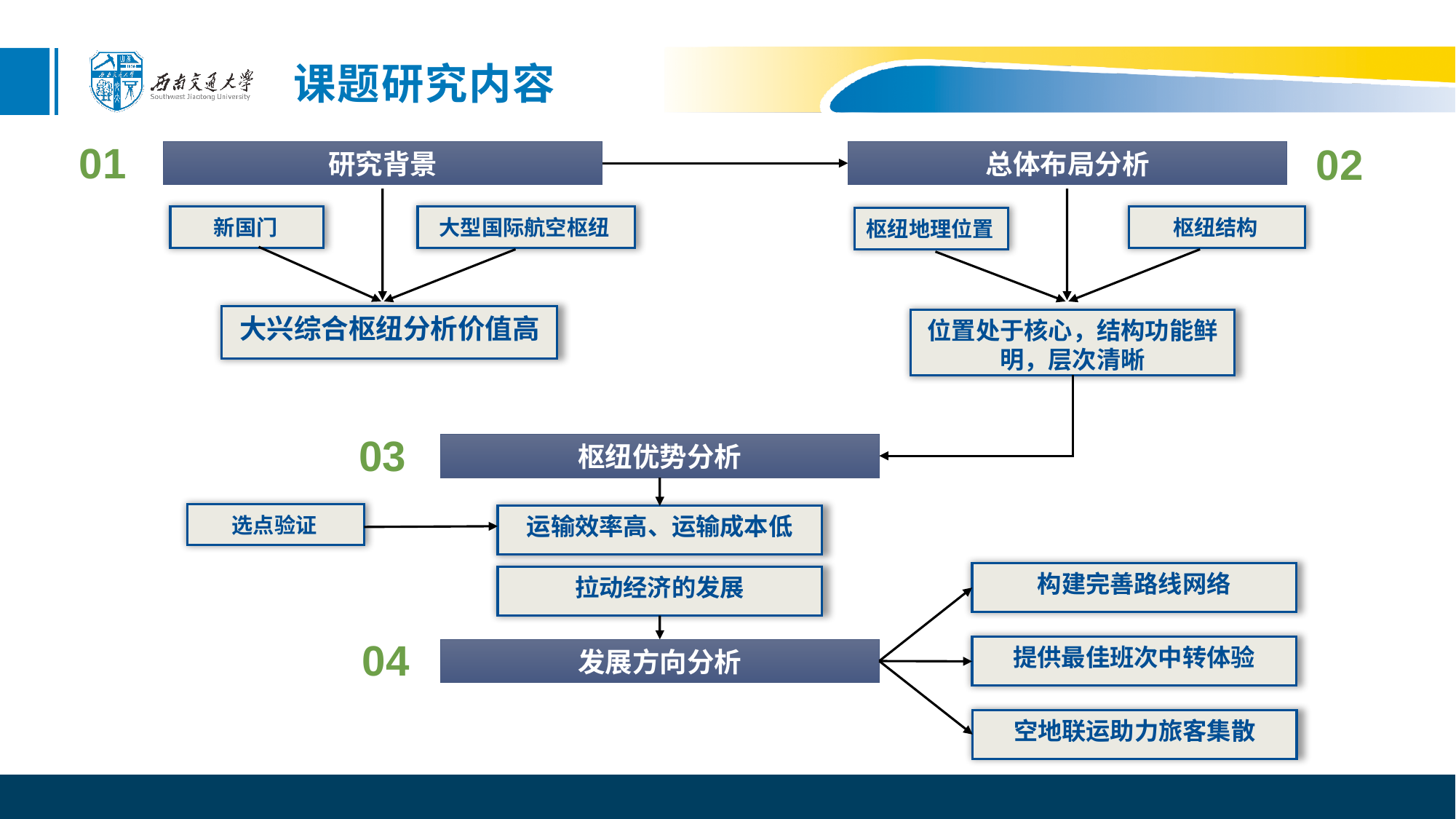

课题研究内容
01
02
研究背景
总体布局分析

新国门

枢纽结构

大型国际航空枢纽

枢纽地理位置

大兴综合枢纽分析价值高
位置处于核心，结构功能鲜明，层次清晰
03
枢纽优势分析

选点验证
运输效率高、运输成本低

构建完善路线网络
拉动经济的发展
04
提供最佳班次中转体验
发展方向分析
空地联运助力旅客集散